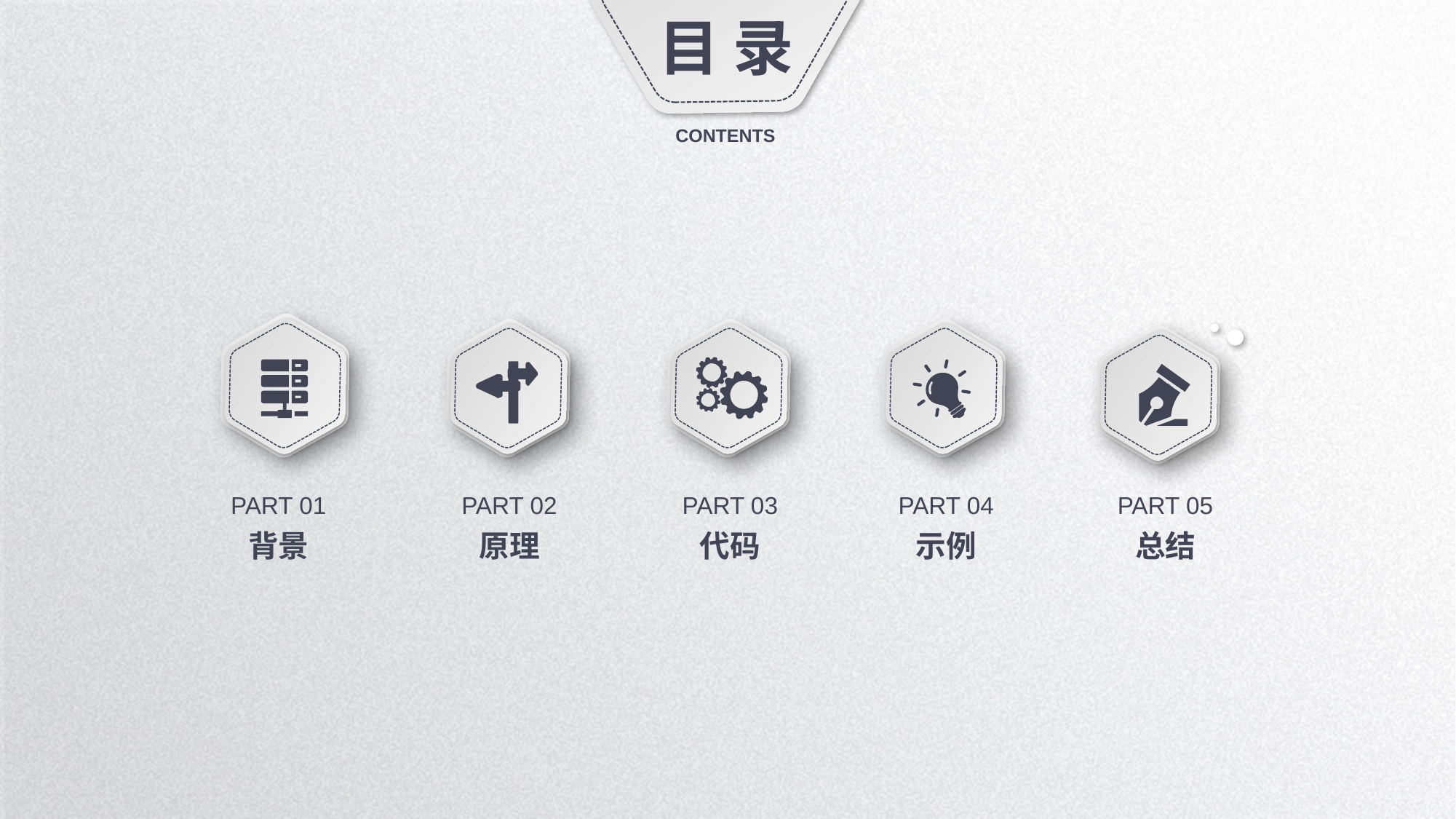

目 录
CONTENTS

PART 01
背景
PART 02
原理
PART 03
代码
PART 04
示例
PART 05
总结